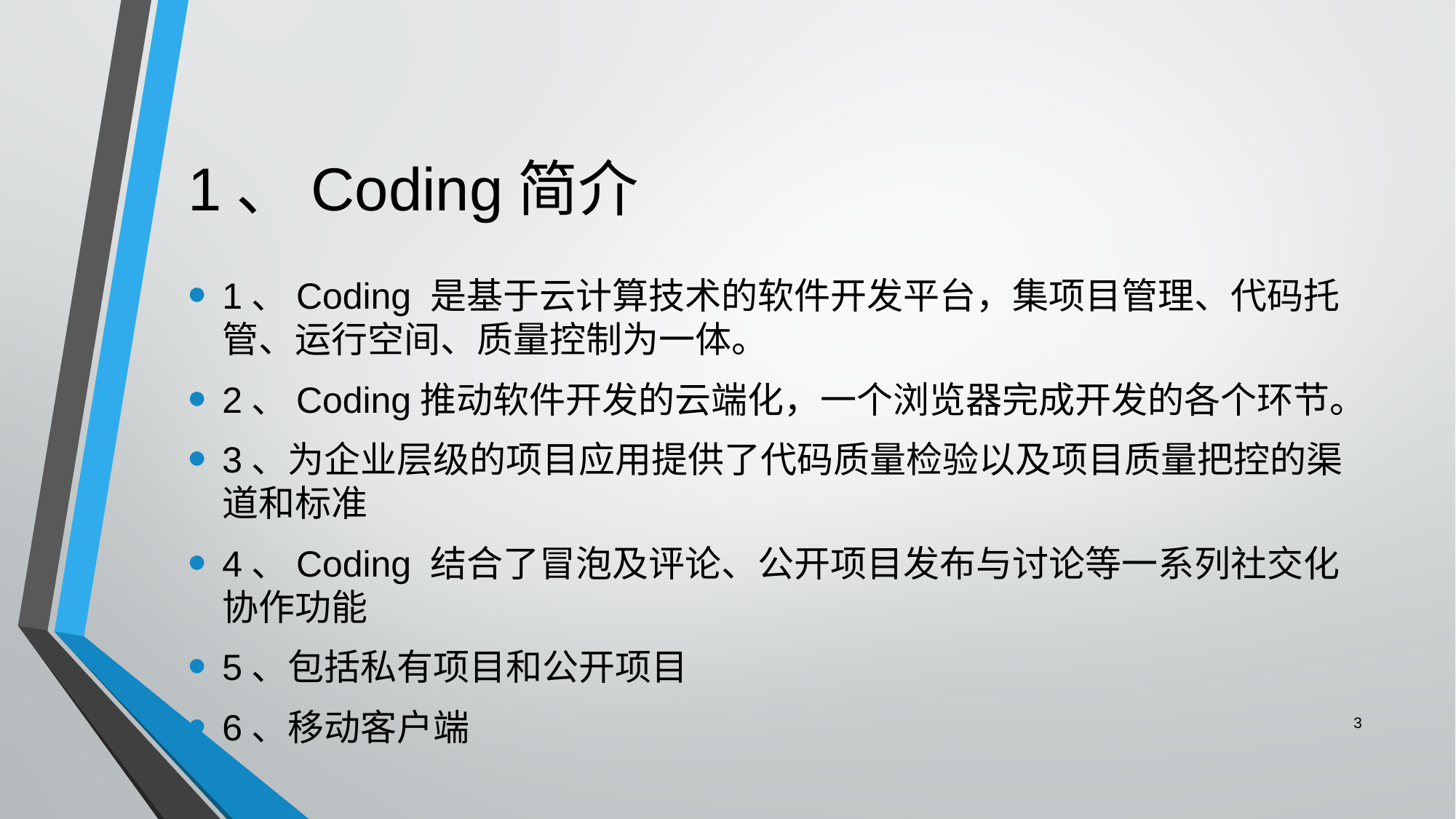

# 1、Coding简介
1、Coding 是基于云计算技术的软件开发平台，集项目管理、代码托管、运行空间、质量控制为一体。
2、Coding推动软件开发的云端化，一个浏览器完成开发的各个环节。
3、为企业层级的项目应用提供了代码质量检验以及项目质量把控的渠道和标准
4、Coding 结合了冒泡及评论、公开项目发布与讨论等一系列社交化协作功能
5、包括私有项目和公开项目
6、移动客户端
3